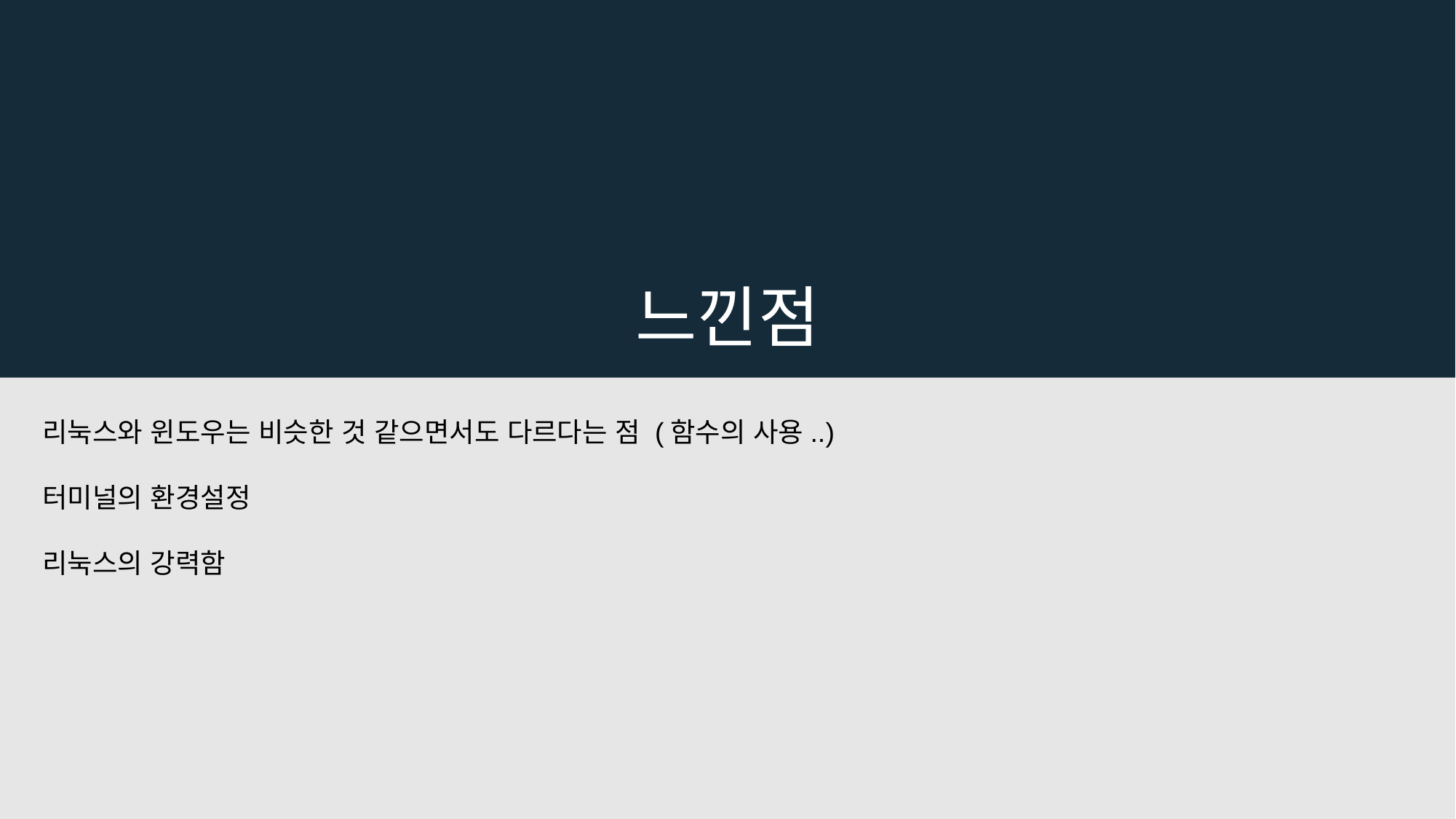

느낀점

리눅스와 윈도우는 비슷한 것 같으면서도 다르다는 점 (함수의 사용..)

터미널의 환경설정

리눅스의 강력함